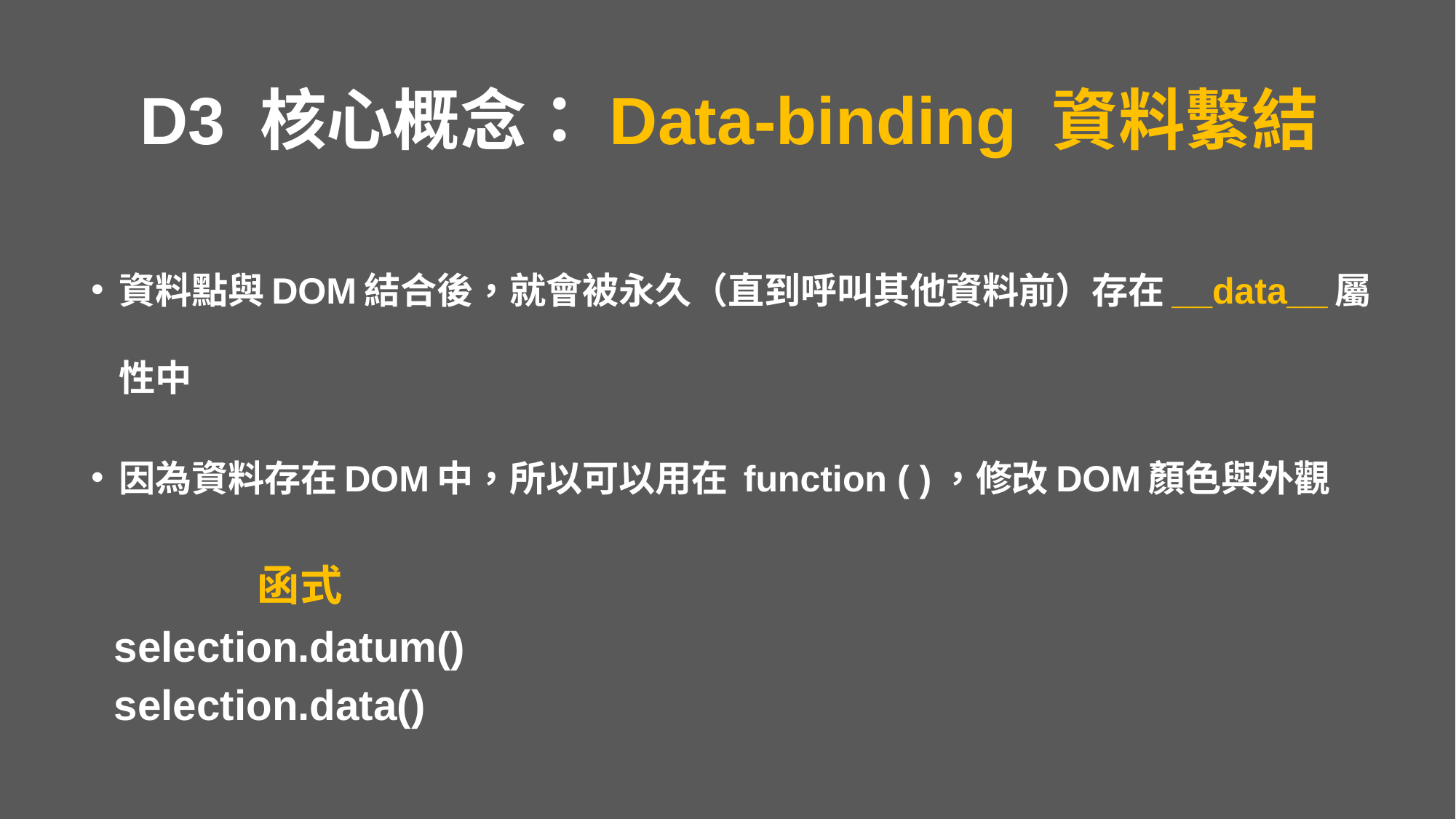

# D3 核心概念：Data-binding 資料繫結
資料點與DOM結合後，就會被永久（直到呼叫其他資料前）存在__data__屬性中
因為資料存在DOM中，所以可以用在 function ( )，修改DOM顏色與外觀

| 函式 |
| --- |
| selection.datum() |
| selection.data() |